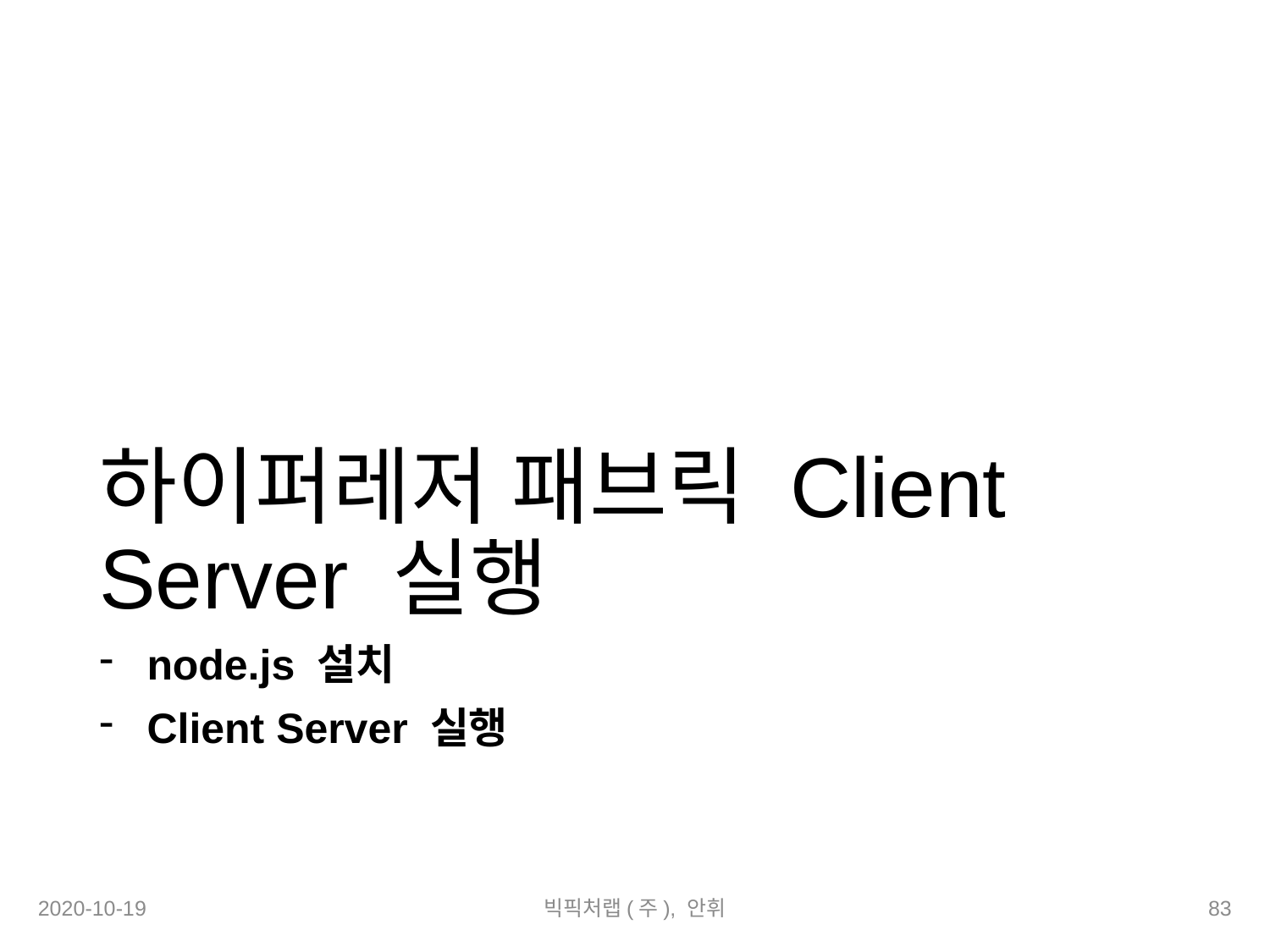

# 하이퍼레저 패브릭 Client Server 실행
node.js 설치
Client Server 실행

83
2020-10-19
빅픽처랩(주), 안휘